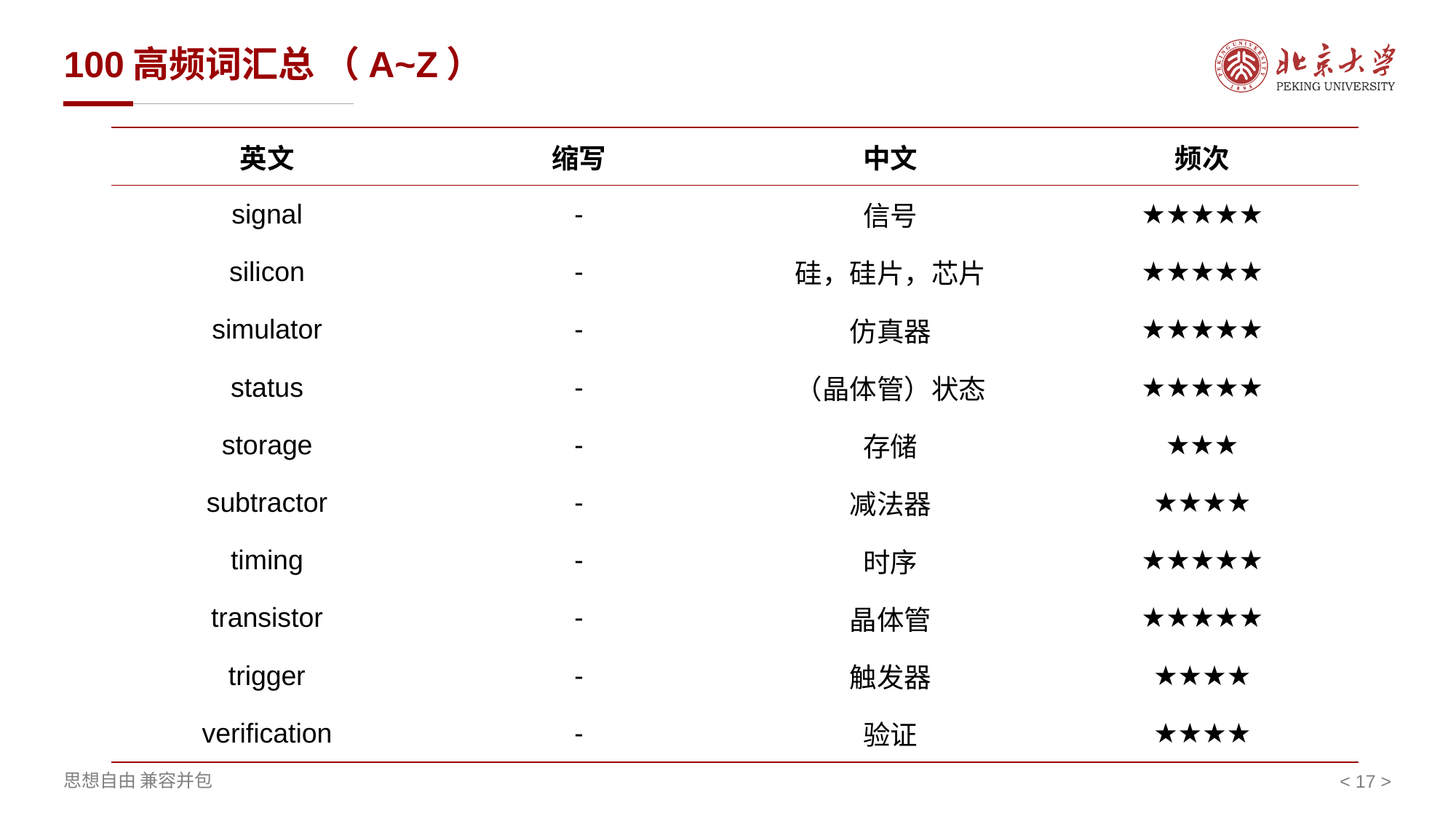

# 100高频词汇总 （A~Z）
| 英文 | 缩写 | 中文 | 频次 |
| --- | --- | --- | --- |
| signal | - | 信号 | ★★★★★ |
| silicon | - | 硅，硅片，芯片 | ★★★★★ |
| simulator | - | 仿真器 | ★★★★★ |
| status | - | （晶体管）状态 | ★★★★★ |
| storage | - | 存储 | ★★★ |
| subtractor | - | 减法器 | ★★★★ |
| timing | - | 时序 | ★★★★★ |
| transistor | - | 晶体管 | ★★★★★ |
| trigger | - | 触发器 | ★★★★ |
| verification | - | 验证 | ★★★★ |
< 17 >